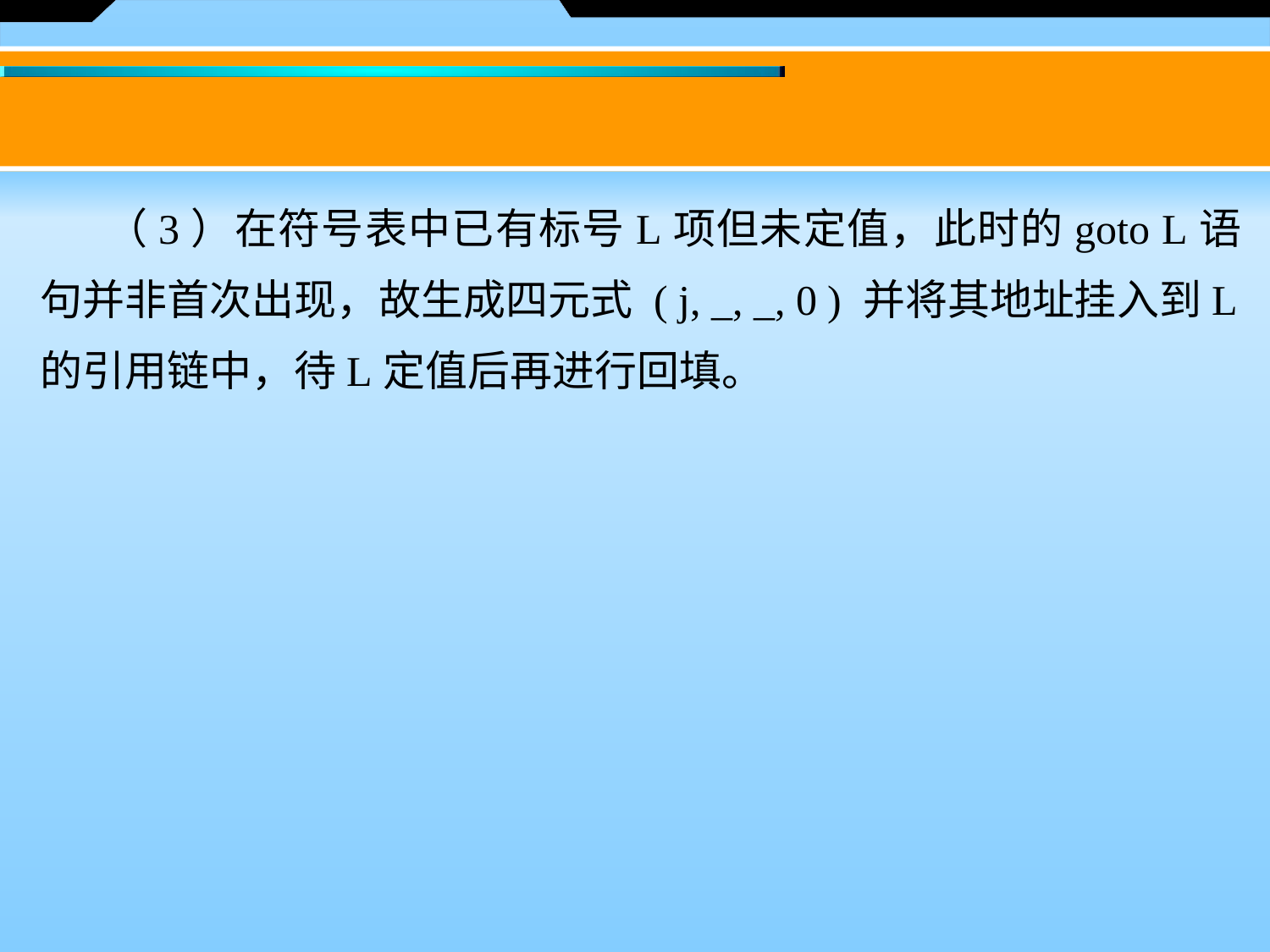

（3）在符号表中已有标号L项但未定值，此时的goto L语句并非首次出现，故生成四元式 ( j, _, _, 0 ) 并将其地址挂入到L的引用链中，待L定值后再进行回填。